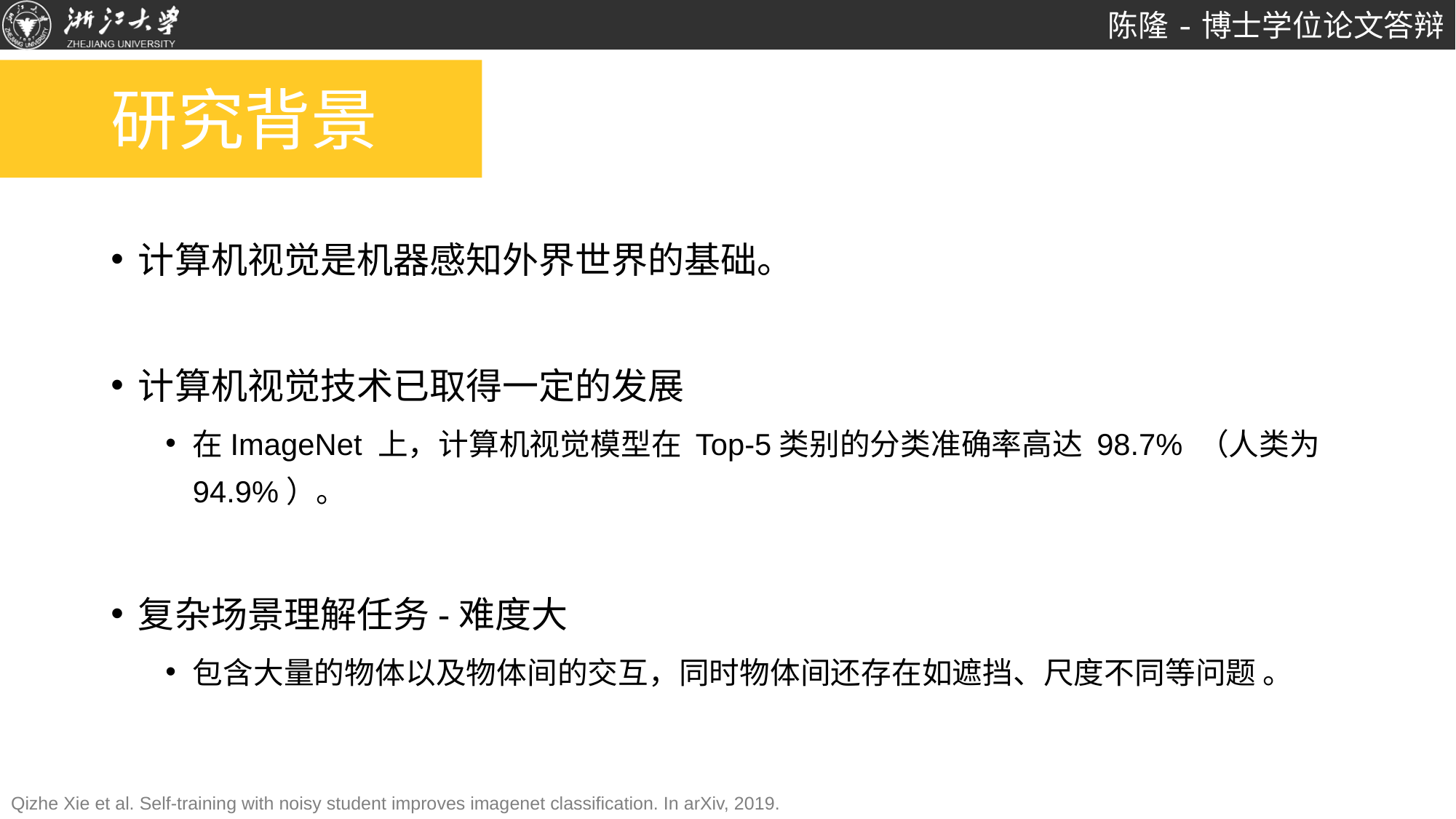

# 研究背景
计算机视觉是机器感知外界世界的基础。

计算机视觉技术已取得一定的发展
在ImageNet 上，计算机视觉模型在 Top-5类别的分类准确率高达 98.7% （人类为94.9%）。

复杂场景理解任务-难度大
包含大量的物体以及物体间的交互，同时物体间还存在如遮挡、尺度不同等问题 。

Qizhe Xie et al. Self-training with noisy student improves imagenet classification. In arXiv, 2019.